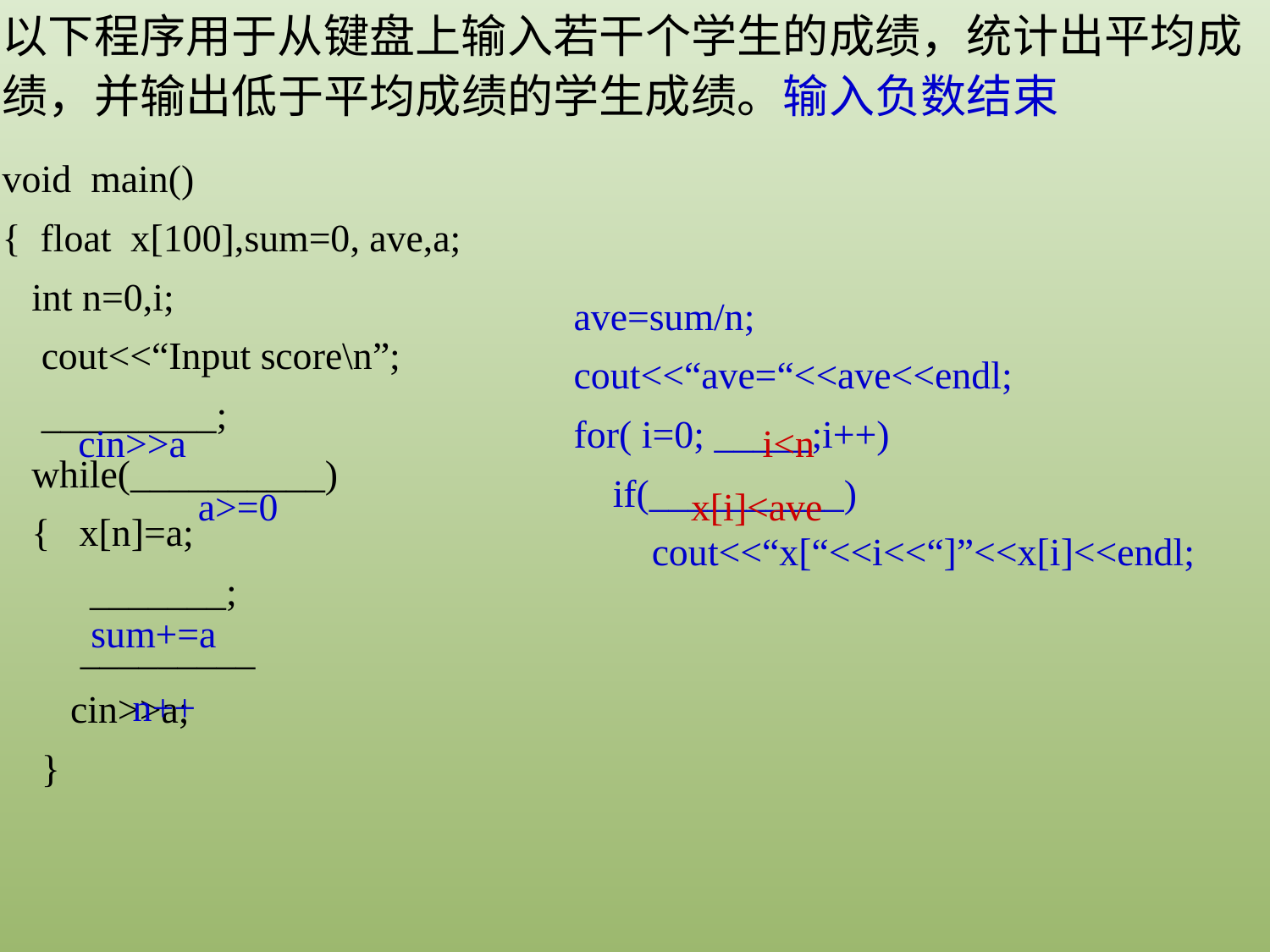

以下程序用于从键盘上输入若干个学生的成绩，统计出平均成绩，并输出低于平均成绩的学生成绩。输入负数结束
void  main()
{  float  x[100],sum=0, ave,a;
   int n=0,i;
    cout<<“Input score\n”;
    _________;
   while(__________)
   {   x[n]=a;
         _______;
        _________
       cin>>a;
    }
ave=sum/n;
cout<<“ave=“<<ave<<endl;
for( i=0; _____;i++)
    if(__________)
        cout<<“x[“<<i<<“]”<<x[i]<<endl;

cin>>a
i<n
a>=0
x[i]<ave
sum+=a
n++
314